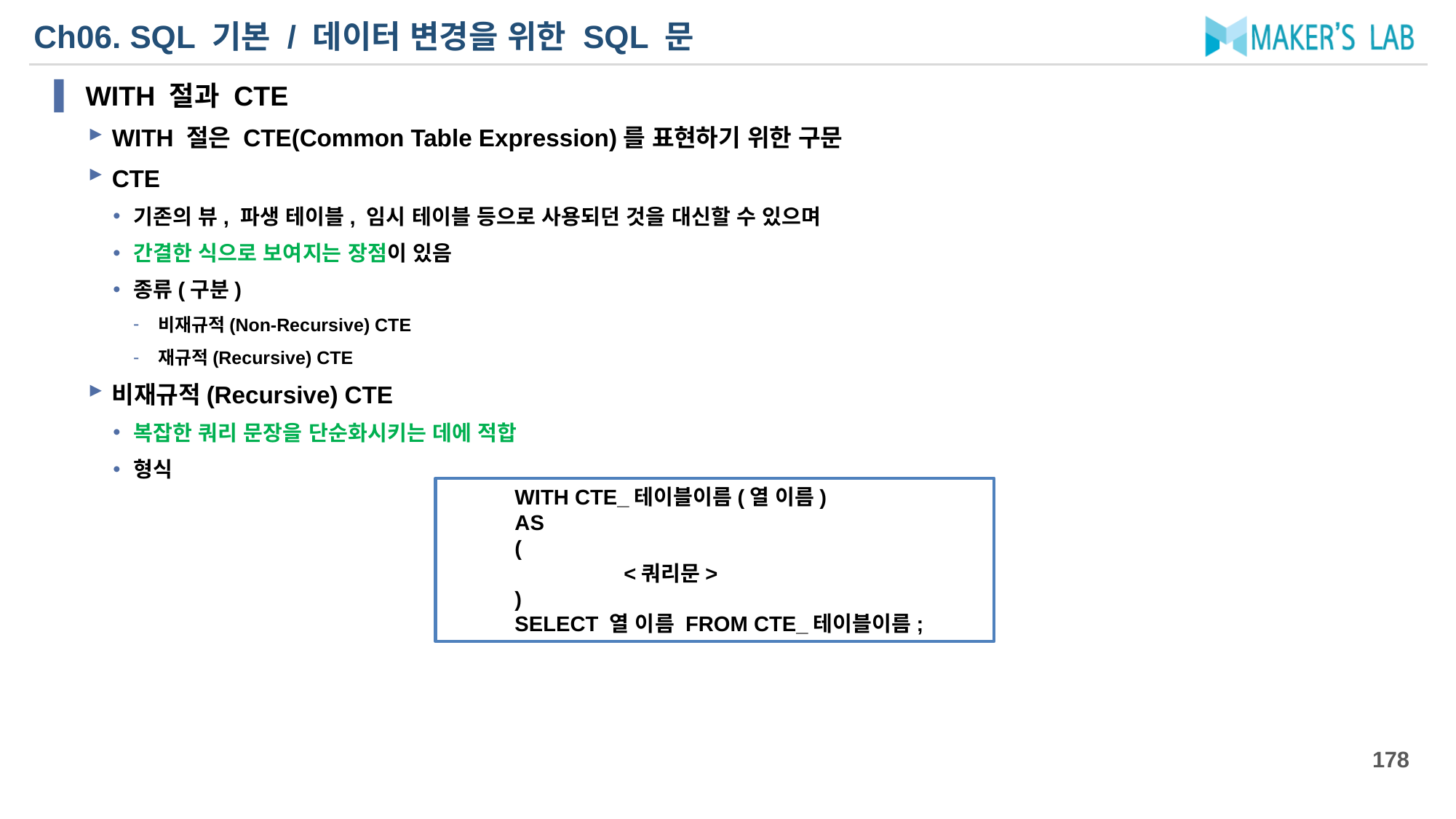

# Ch06. SQL 기본 / 데이터 변경을 위한 SQL 문
WITH 절과 CTE
WITH 절은 CTE(Common Table Expression)를 표현하기 위한 구문
CTE
기존의 뷰, 파생 테이블, 임시 테이블 등으로 사용되던 것을 대신할 수 있으며
간결한 식으로 보여지는 장점이 있음
종류(구분)
비재규적(Non-Recursive) CTE
재규적(Recursive) CTE
비재규적(Recursive) CTE
복잡한 쿼리 문장을 단순화시키는 데에 적합
형식
WITH CTE_테이블이름(열 이름)
AS
(
	<쿼리문>
)
SELECT 열 이름 FROM CTE_테이블이름;
178